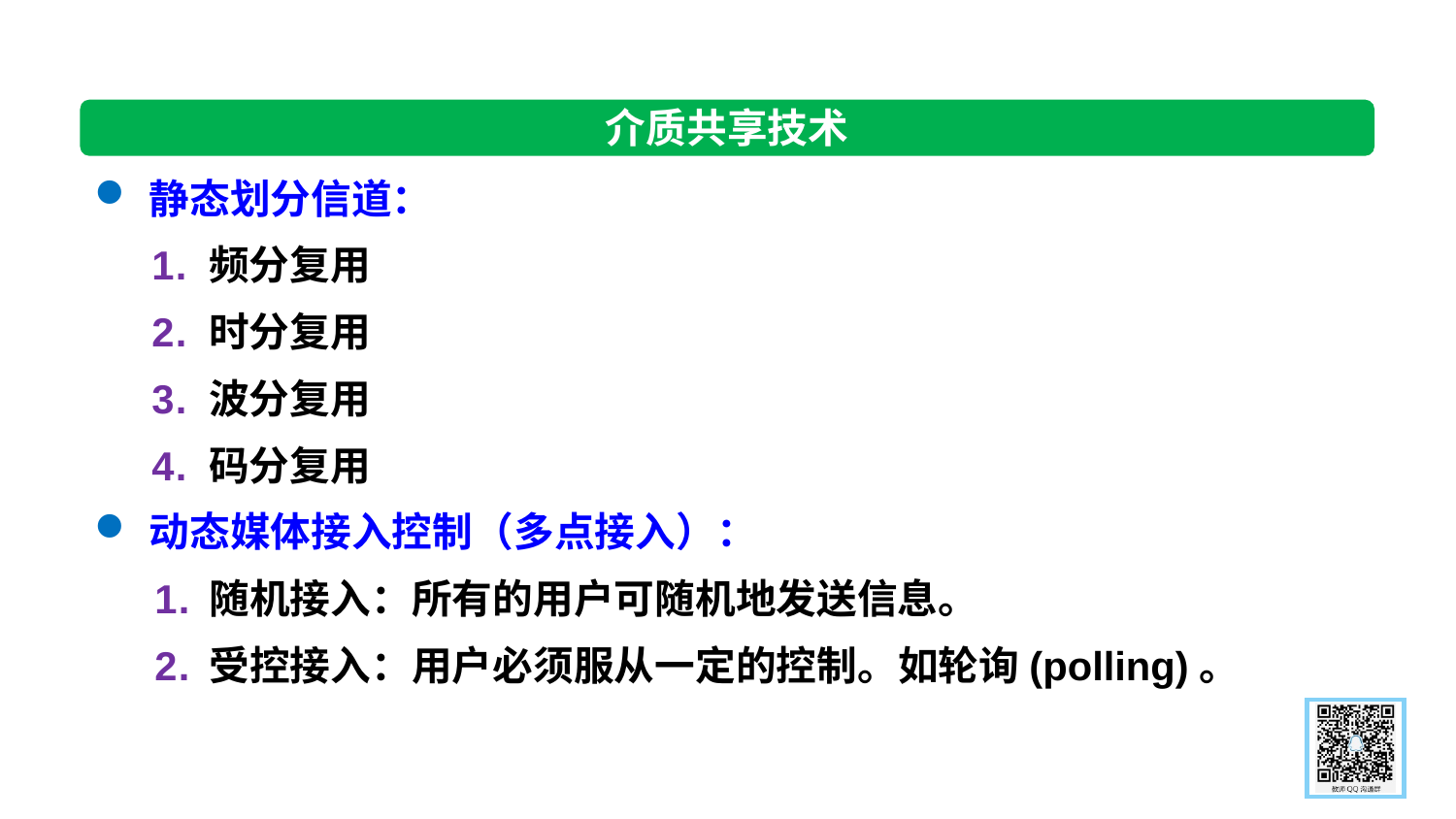

介质共享技术

静态划分信道：
频分复用
时分复用
波分复用
码分复用
动态媒体接入控制（多点接入）：
随机接入：所有的用户可随机地发送信息。
受控接入：用户必须服从一定的控制。如轮询(polling)。